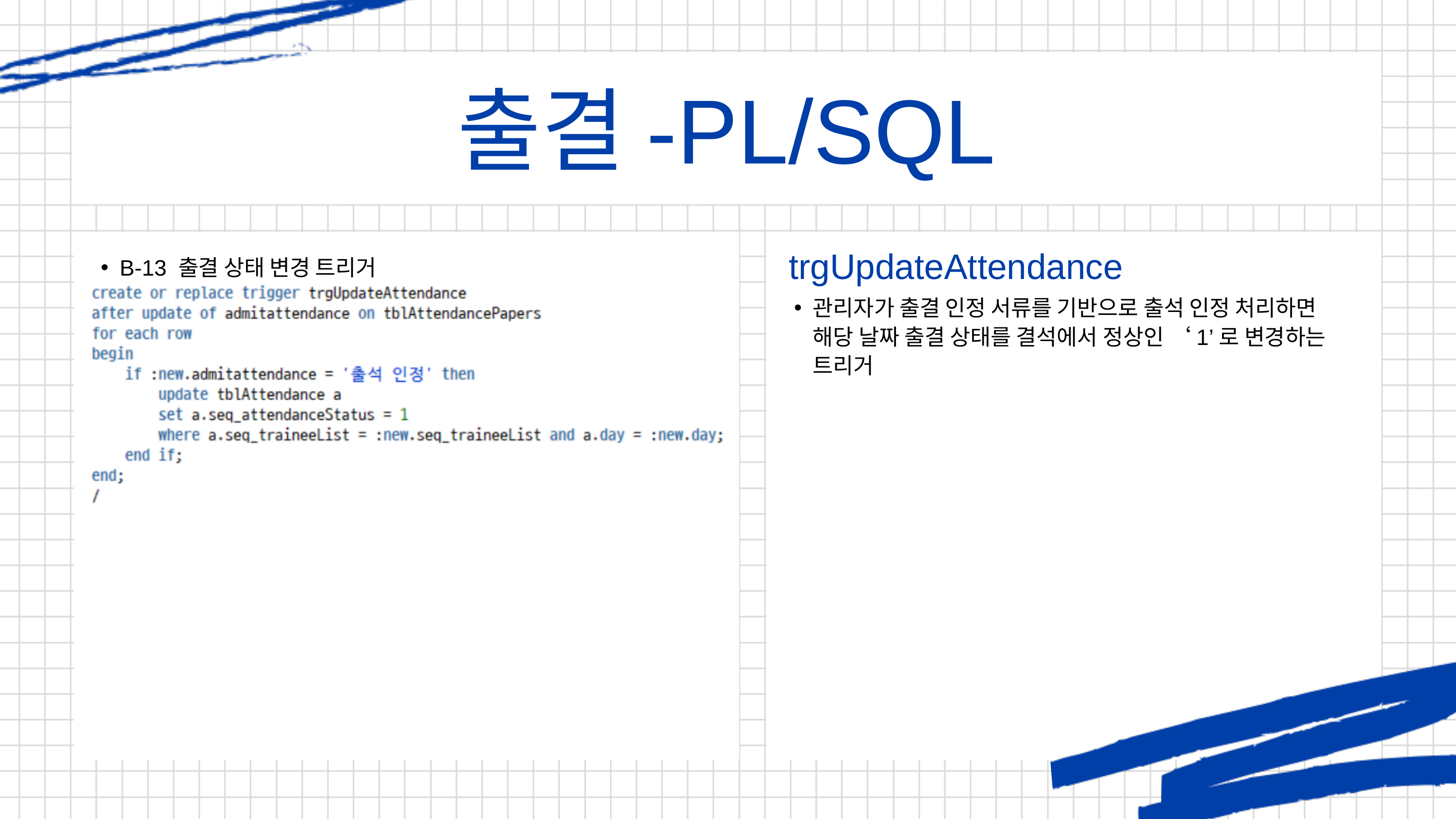

출결-PL/SQL

trgUpdateAttendance
B-5
B-13 출결 상태 변경 트리거

관리자가 출결 인정 서류를 기반으로 출석 인정 처리하면 해당 날짜 출결 상태를 결석에서 정상인 ‘1’로 변경하는 트리거